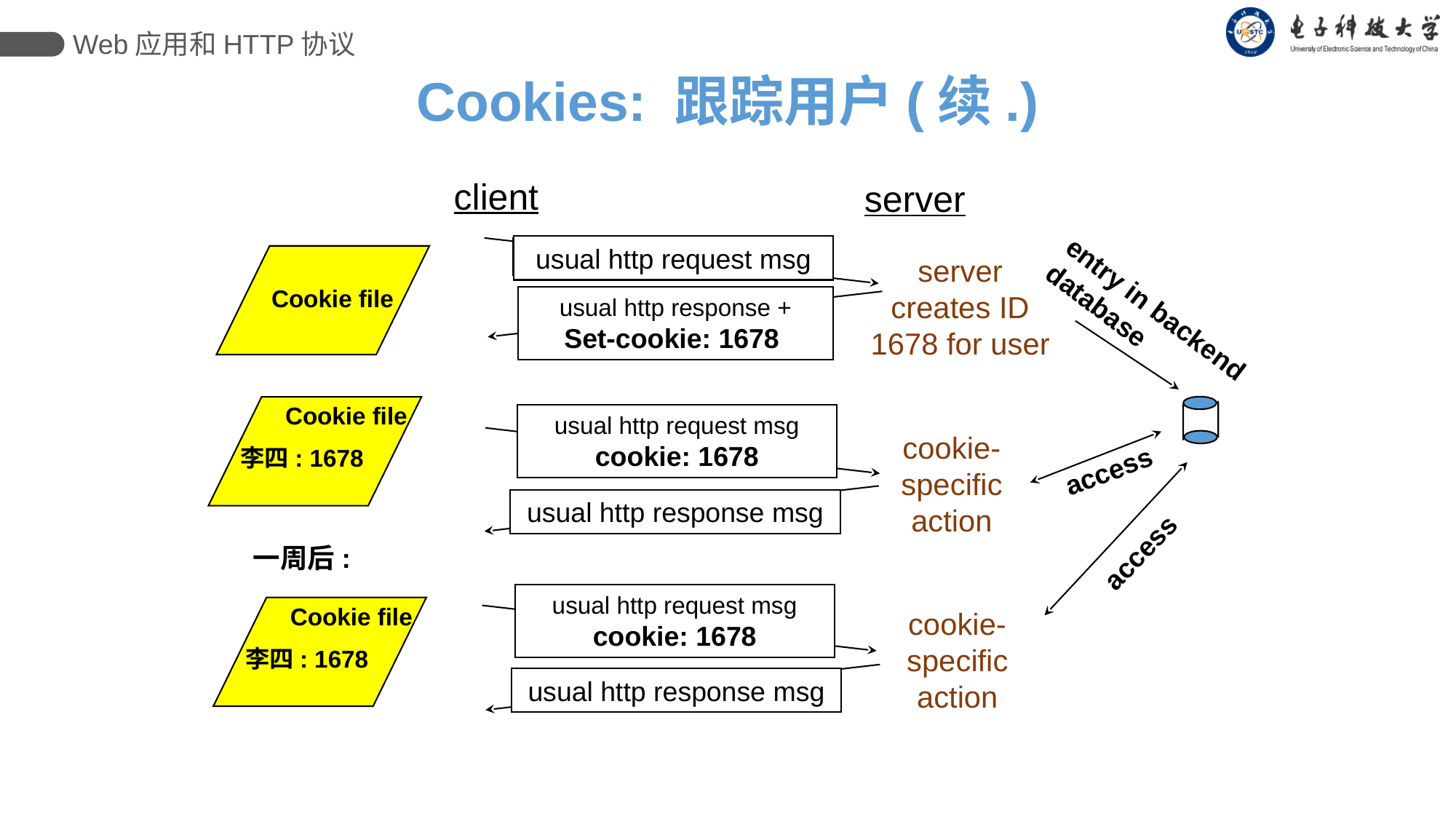

Web应用和HTTP协议
# Cookies: 跟踪用户(续.)
client
server
usual http request msg

usual http response +
Set-cookie: 1678

usual http request msg
cookie: 1678

cookie-
specific
action

usual http response msg

usual http request msg
cookie: 1678

cookie-
specific
action

usual http response msg

server
creates ID
1678 for user
Cookie file

entry in backend
database

Cookie file
李四: 1678

access

access
一周后:
Cookie file
李四: 1678